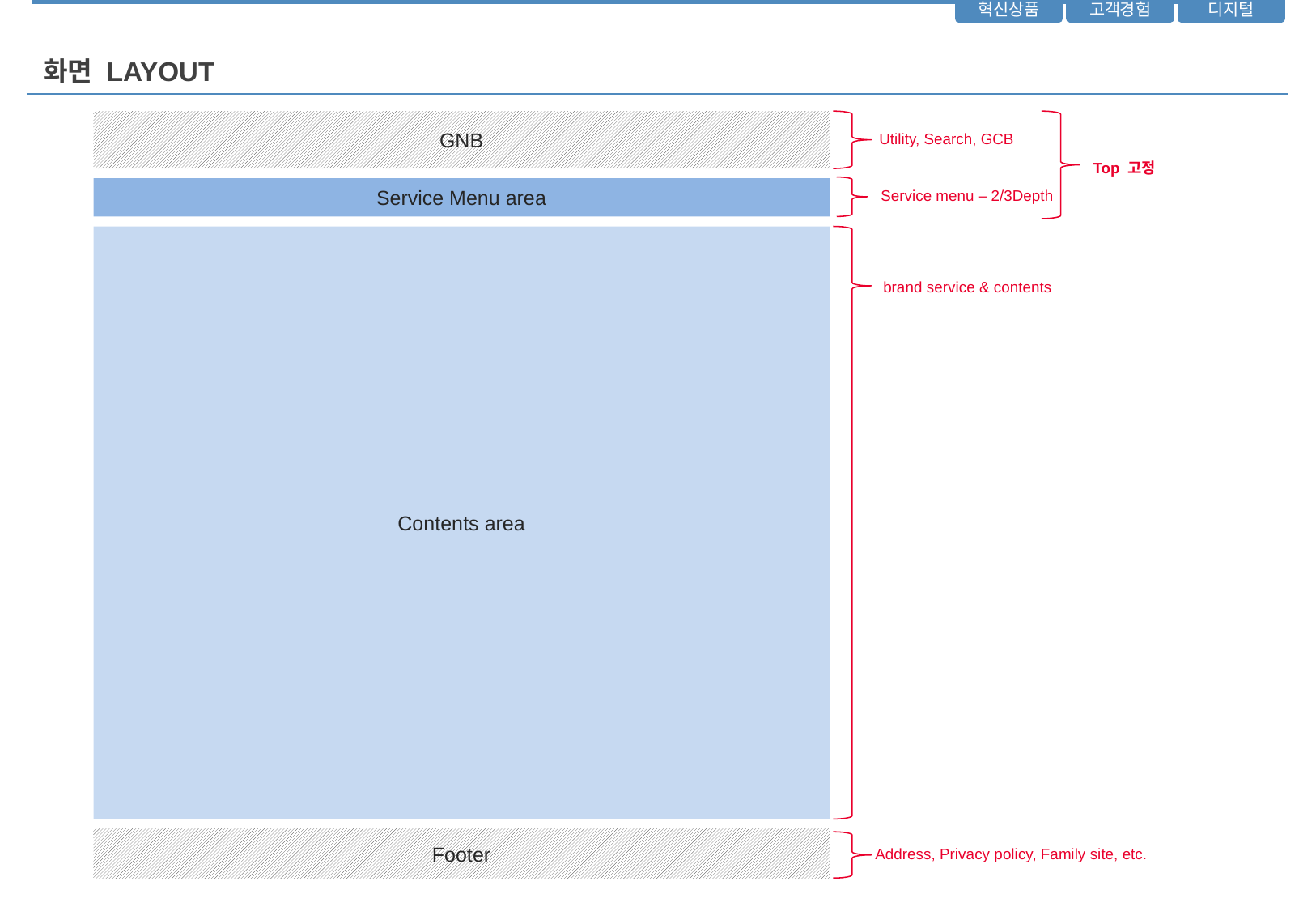

# 화면 layout
GNB

Utility, Search, GCB
Top 고정

Service Menu area
Service menu – 2/3Depth
Contents area

brand service & contents
Footer

Address, Privacy policy, Family site, etc.